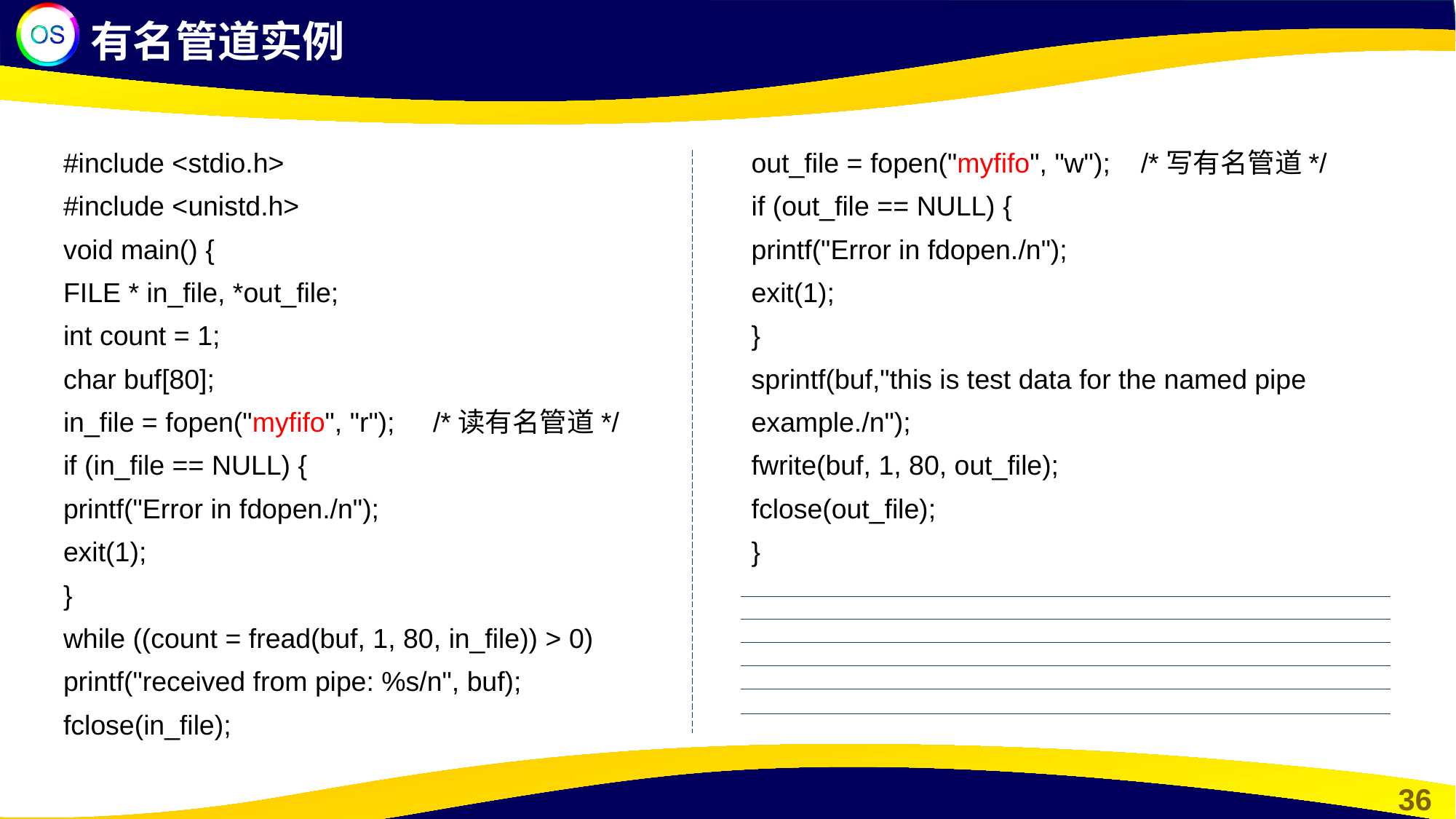

有名管道实例
#include <stdio.h>
#include <unistd.h>
void main() {
FILE * in_file, *out_file;
int count = 1;
char buf[80];
in_file = fopen("myfifo", "r");     /*读有名管道*/
if (in_file == NULL) {
printf("Error in fdopen./n");
exit(1);
}
while ((count = fread(buf, 1, 80, in_file)) > 0) printf("received from pipe: %s/n", buf);
fclose(in_file);
out_file = fopen("myfifo", "w");    /*写有名管道*/
if (out_file == NULL) {
printf("Error in fdopen./n");
exit(1);
}
sprintf(buf,"this is test data for the named pipe example./n");
fwrite(buf, 1, 80, out_file);
fclose(out_file);
}